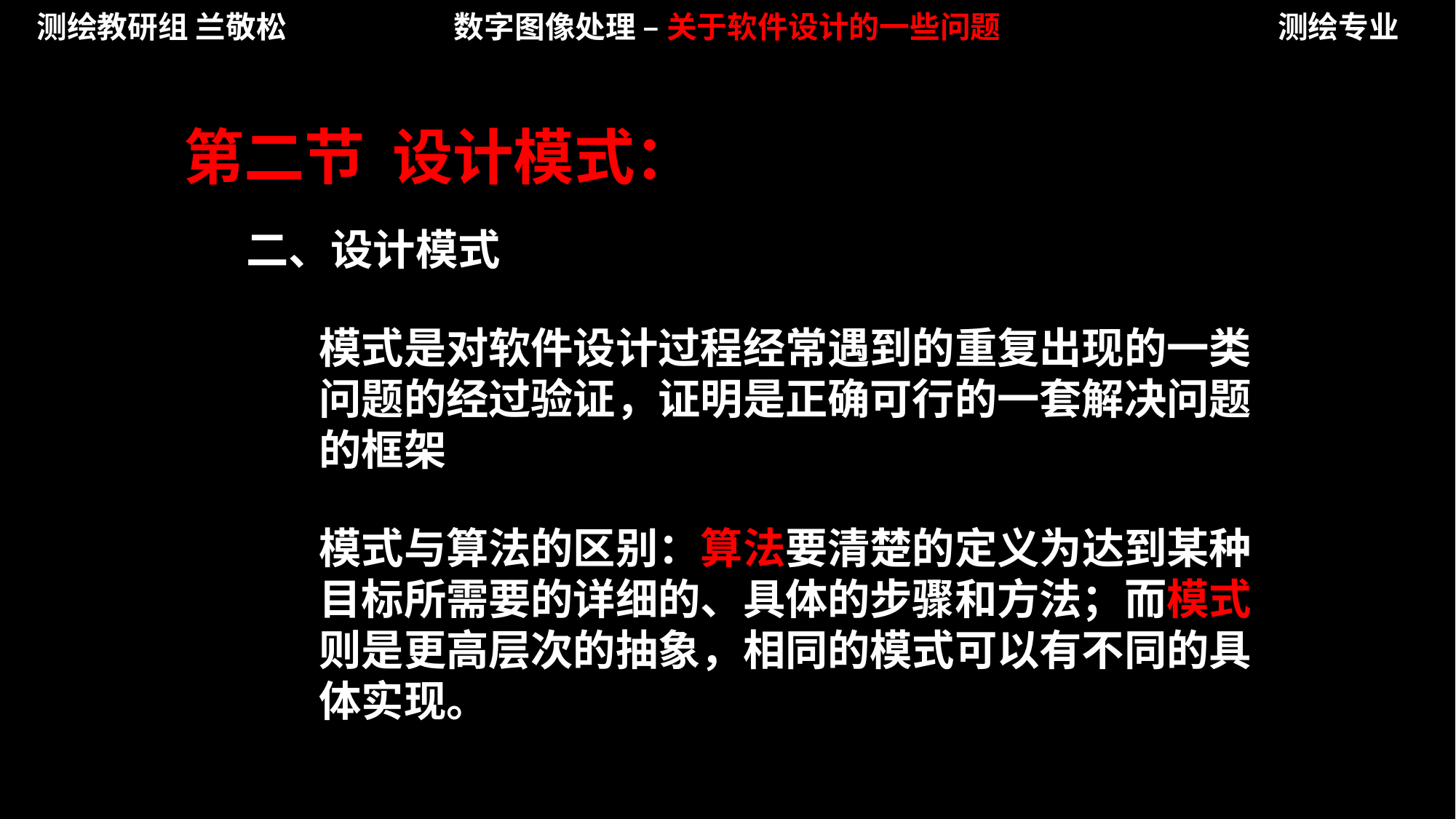

测绘教研组 兰敬松
数字图像处理 – 关于软件设计的一些问题
测绘专业
第二节  设计模式：
二、设计模式
模式是对软件设计过程经常遇到的重复出现的一类问题的经过验证，证明是正确可行的一套解决问题的框架
模式与算法的区别：算法要清楚的定义为达到某种目标所需要的详细的、具体的步骤和方法；而模式则是更高层次的抽象，相同的模式可以有不同的具体实现。